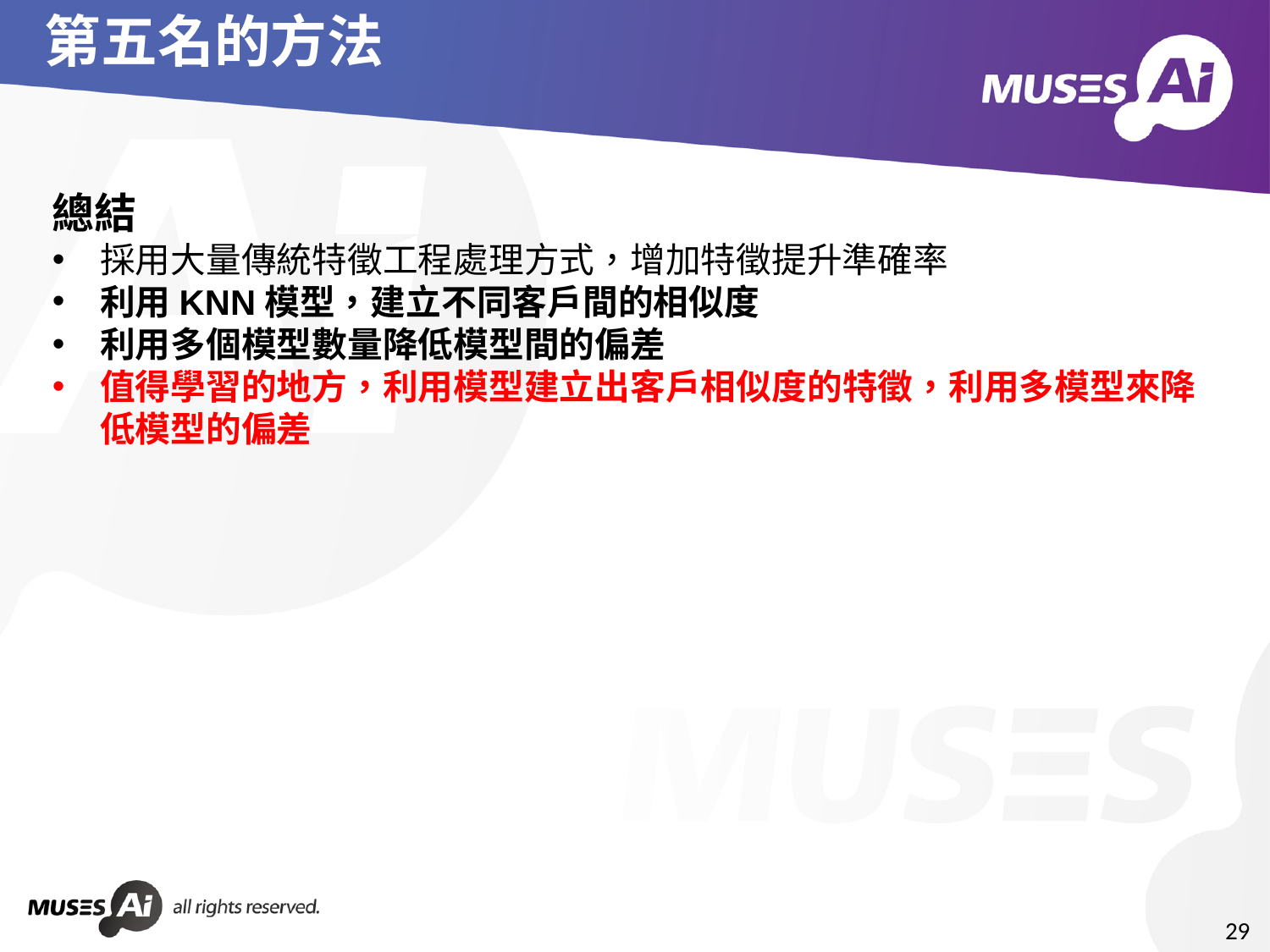

# 第五名的方法
總結
採用大量傳統特徵工程處理方式，增加特徵提升準確率
利用KNN模型，建立不同客戶間的相似度
利用多個模型數量降低模型間的偏差
值得學習的地方，利用模型建立出客戶相似度的特徵，利用多模型來降低模型的偏差
29